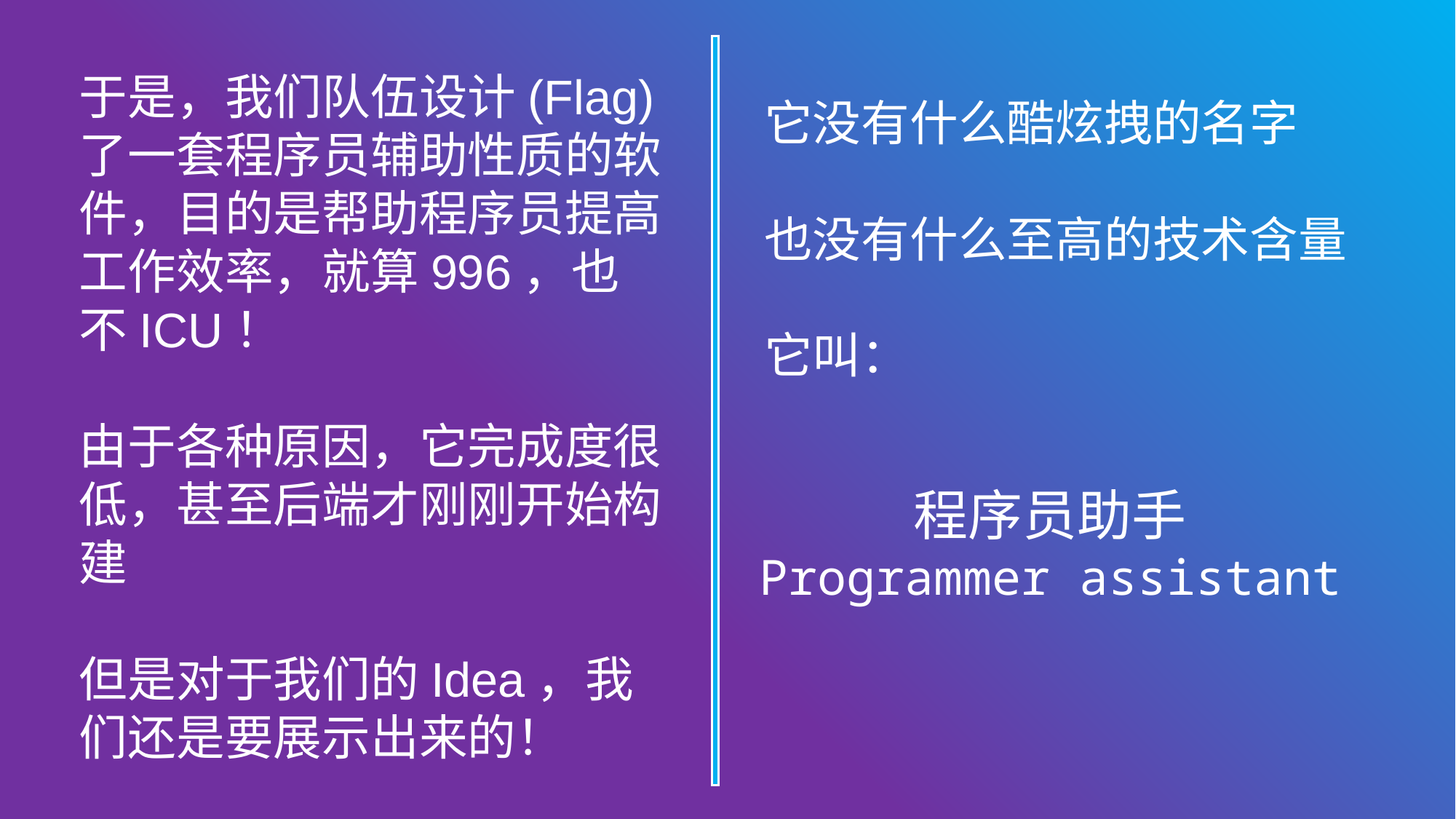

于是，我们队伍设计(Flag)了一套程序员辅助性质的软件，目的是帮助程序员提高工作效率，就算996，也不ICU！

由于各种原因，它完成度很低，甚至后端才刚刚开始构建

但是对于我们的Idea，我们还是要展示出来的！
它没有什么酷炫拽的名字

也没有什么至高的技术含量

它叫：
程序员助手
Programmer assistant